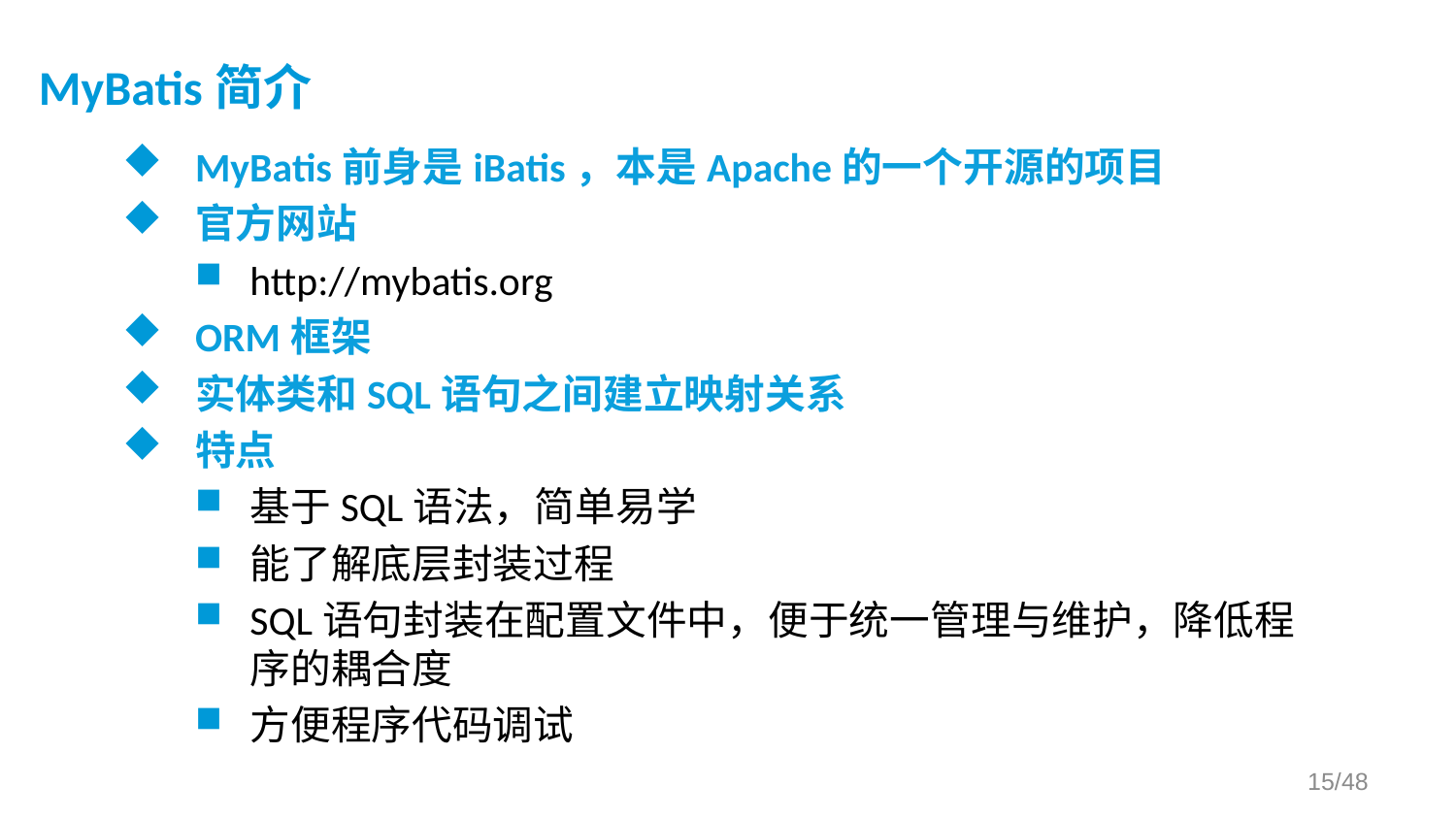

# MyBatis简介
MyBatis前身是iBatis，本是Apache的一个开源的项目
官方网站
http://mybatis.org
ORM框架
实体类和SQL语句之间建立映射关系
特点
基于SQL语法，简单易学
能了解底层封装过程
SQL语句封装在配置文件中，便于统一管理与维护，降低程序的耦合度
方便程序代码调试

15/48